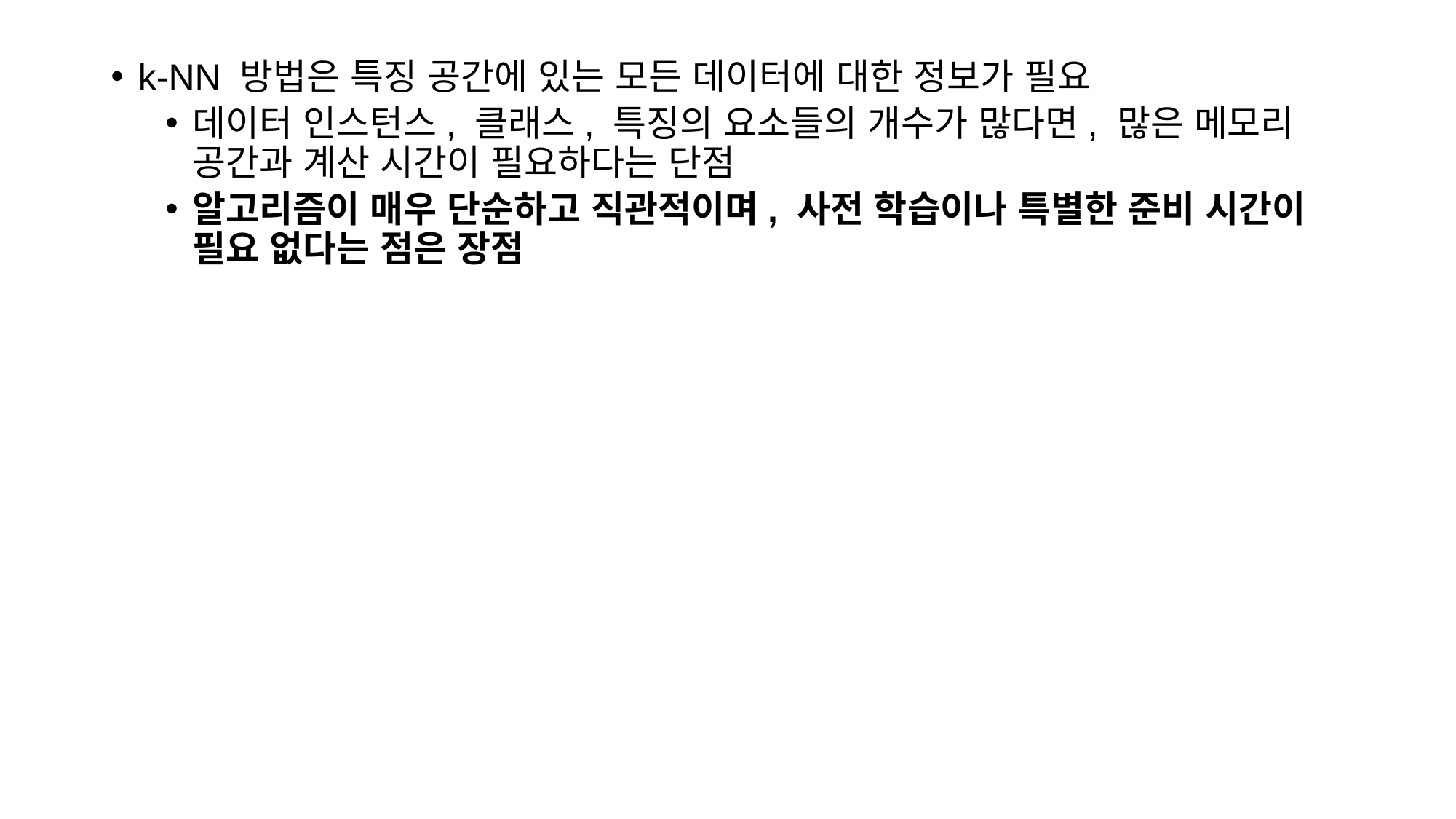

k-NN 방법은 특징 공간에 있는 모든 데이터에 대한 정보가 필요
데이터 인스턴스, 클래스, 특징의 요소들의 개수가 많다면, 많은 메모리 공간과 계산 시간이 필요하다는 단점
알고리즘이 매우 단순하고 직관적이며, 사전 학습이나 특별한 준비 시간이 필요 없다는 점은 장점